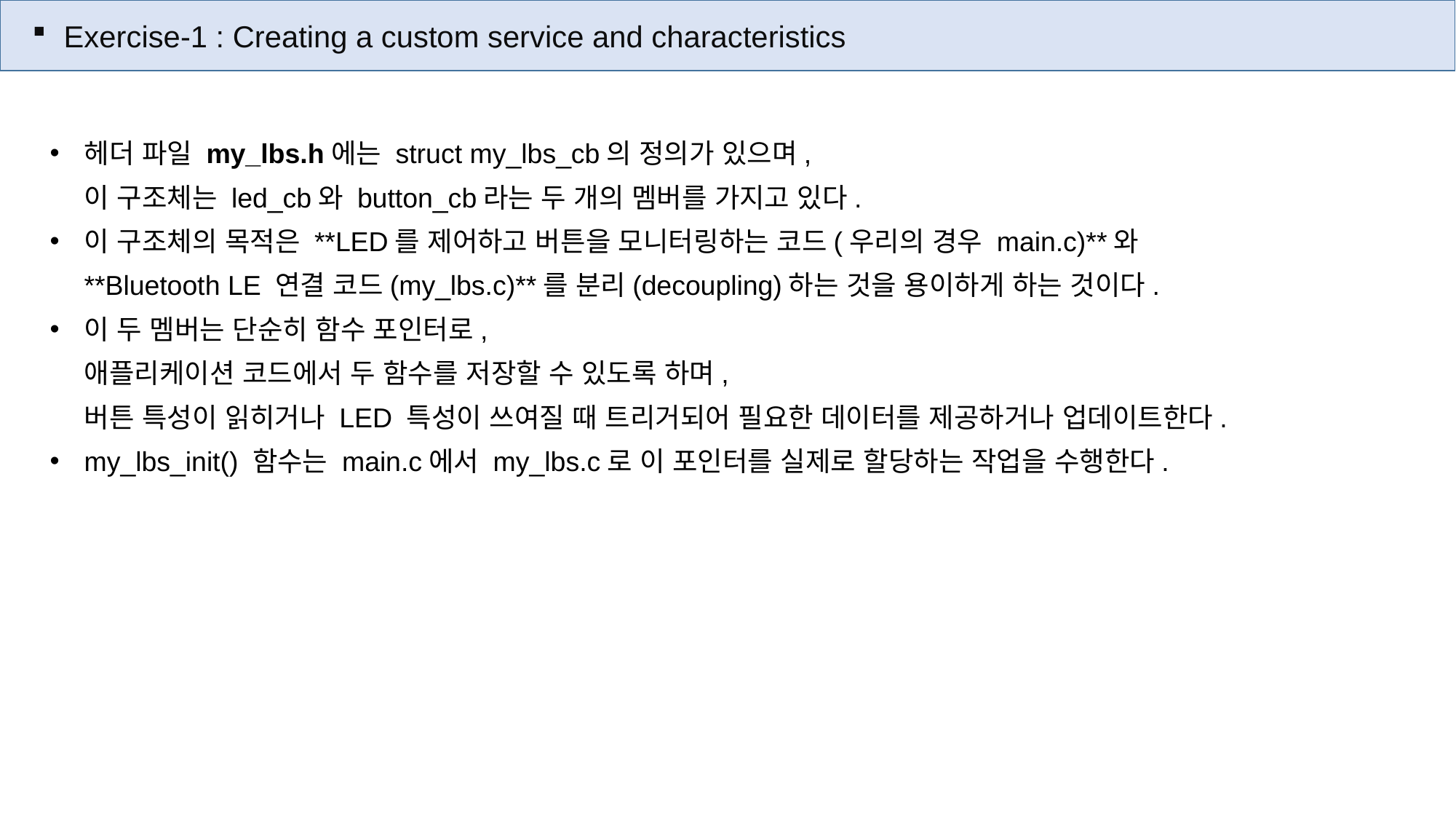

Exercise-1 : Creating a custom service and characteristics
헤더 파일 my_lbs.h에는 struct my_lbs_cb의 정의가 있으며,
이 구조체는 led_cb와 button_cb라는 두 개의 멤버를 가지고 있다.
이 구조체의 목적은 **LED를 제어하고 버튼을 모니터링하는 코드(우리의 경우 main.c)**와
**Bluetooth LE 연결 코드(my_lbs.c)**를 분리(decoupling)하는 것을 용이하게 하는 것이다.
이 두 멤버는 단순히 함수 포인터로,
애플리케이션 코드에서 두 함수를 저장할 수 있도록 하며,
버튼 특성이 읽히거나 LED 특성이 쓰여질 때 트리거되어 필요한 데이터를 제공하거나 업데이트한다.
my_lbs_init() 함수는 main.c에서 my_lbs.c로 이 포인터를 실제로 할당하는 작업을 수행한다.